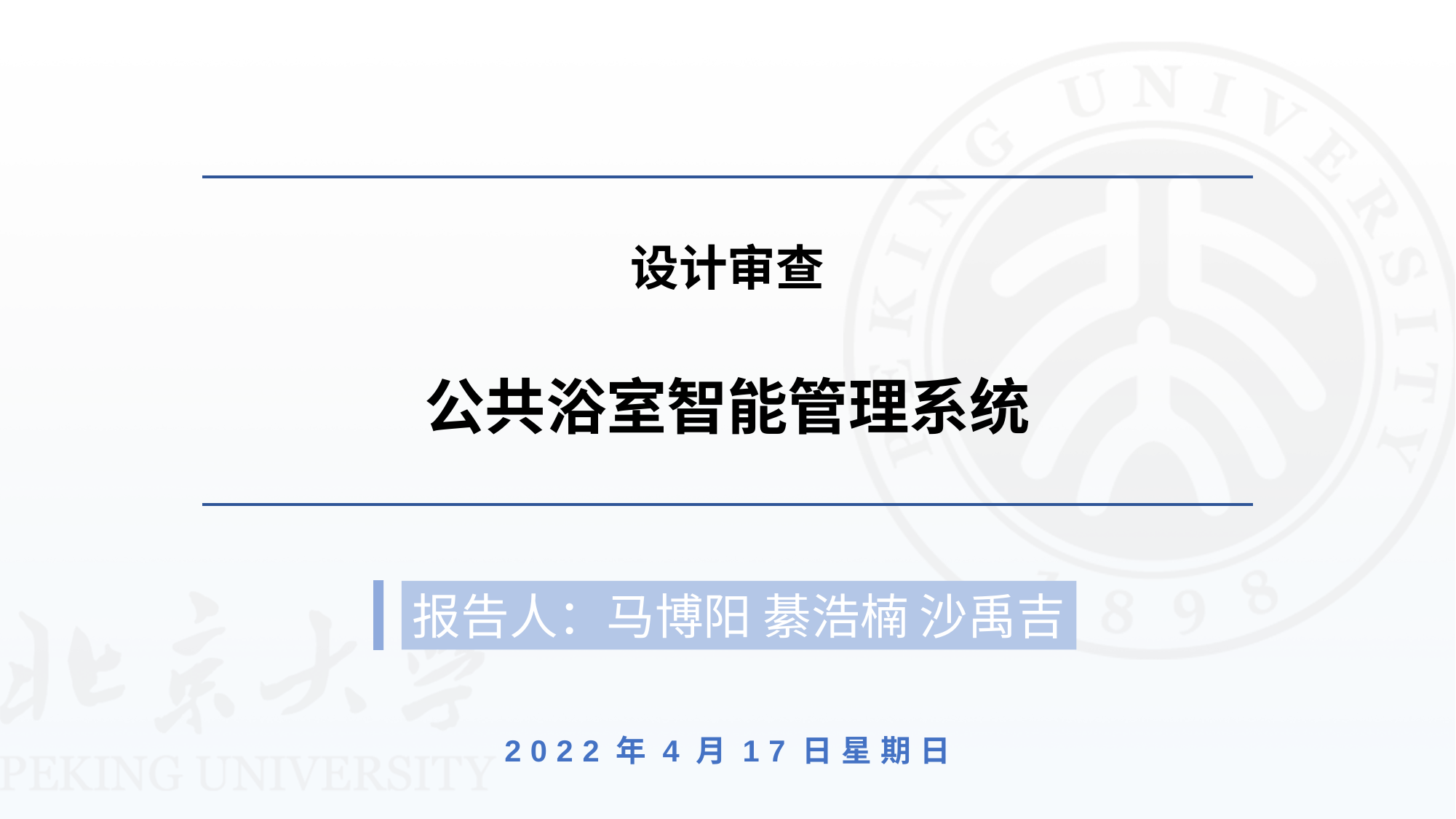

# 设计审查 公共浴室智能管理系统
报告人：马博阳 綦浩楠 沙禹吉

2022年4月17日星期日